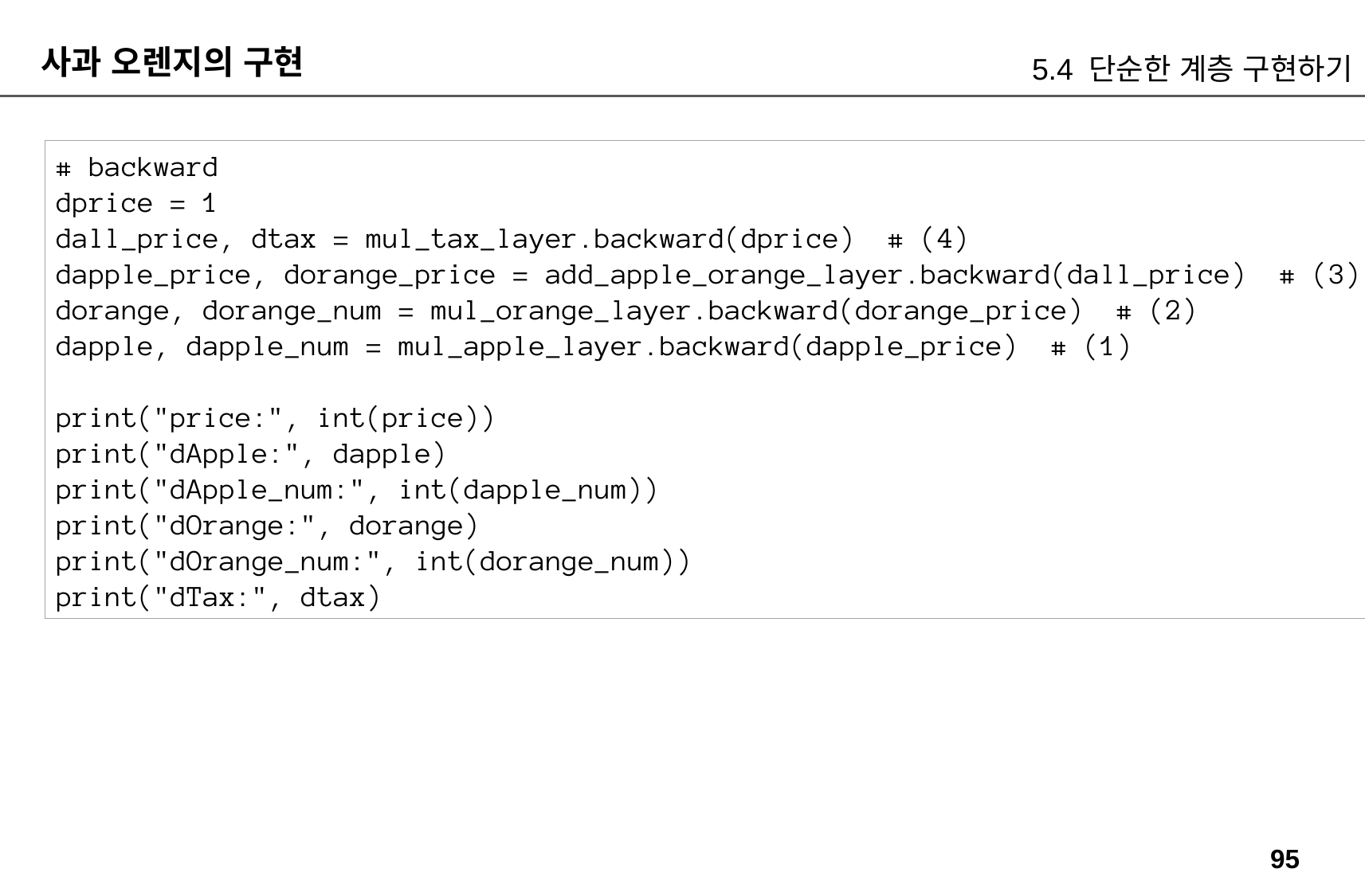

사과 오렌지의 구현
5.4 단순한 계층 구현하기
# backward
dprice = 1
dall_price, dtax = mul_tax_layer.backward(dprice)  # (4)
dapple_price, dorange_price = add_apple_orange_layer.backward(dall_price)  # (3)
dorange, dorange_num = mul_orange_layer.backward(dorange_price)  # (2)
dapple, dapple_num = mul_apple_layer.backward(dapple_price)  # (1)

print("price:", int(price))
print("dApple:", dapple)
print("dApple_num:", int(dapple_num))
print("dOrange:", dorange)
print("dOrange_num:", int(dorange_num))
print("dTax:", dtax)